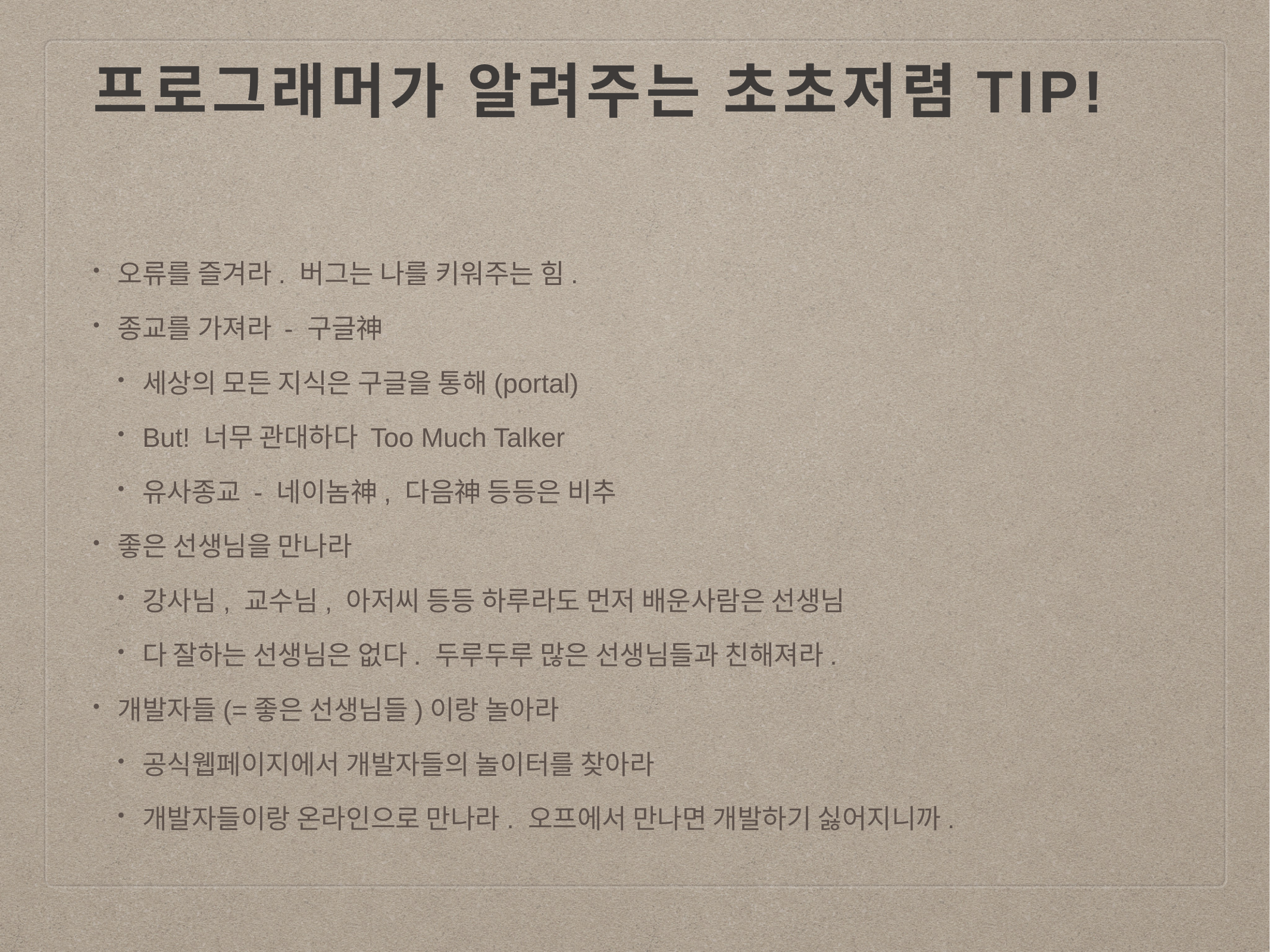

# 프로그래머가 알려주는 초초저렴Tip!
오류를 즐겨라. 버그는 나를 키워주는 힘.
종교를 가져라 - 구글神
세상의 모든 지식은 구글을 통해(portal)
But! 너무 관대하다 Too Much Talker
유사종교 - 네이놈神, 다음神 등등은 비추
좋은 선생님을 만나라
강사님, 교수님, 아저씨 등등 하루라도 먼저 배운사람은 선생님
다 잘하는 선생님은 없다. 두루두루 많은 선생님들과 친해져라.
개발자들(=좋은 선생님들)이랑 놀아라
공식웹페이지에서 개발자들의 놀이터를 찾아라
개발자들이랑 온라인으로 만나라. 오프에서 만나면 개발하기 싫어지니까.
6